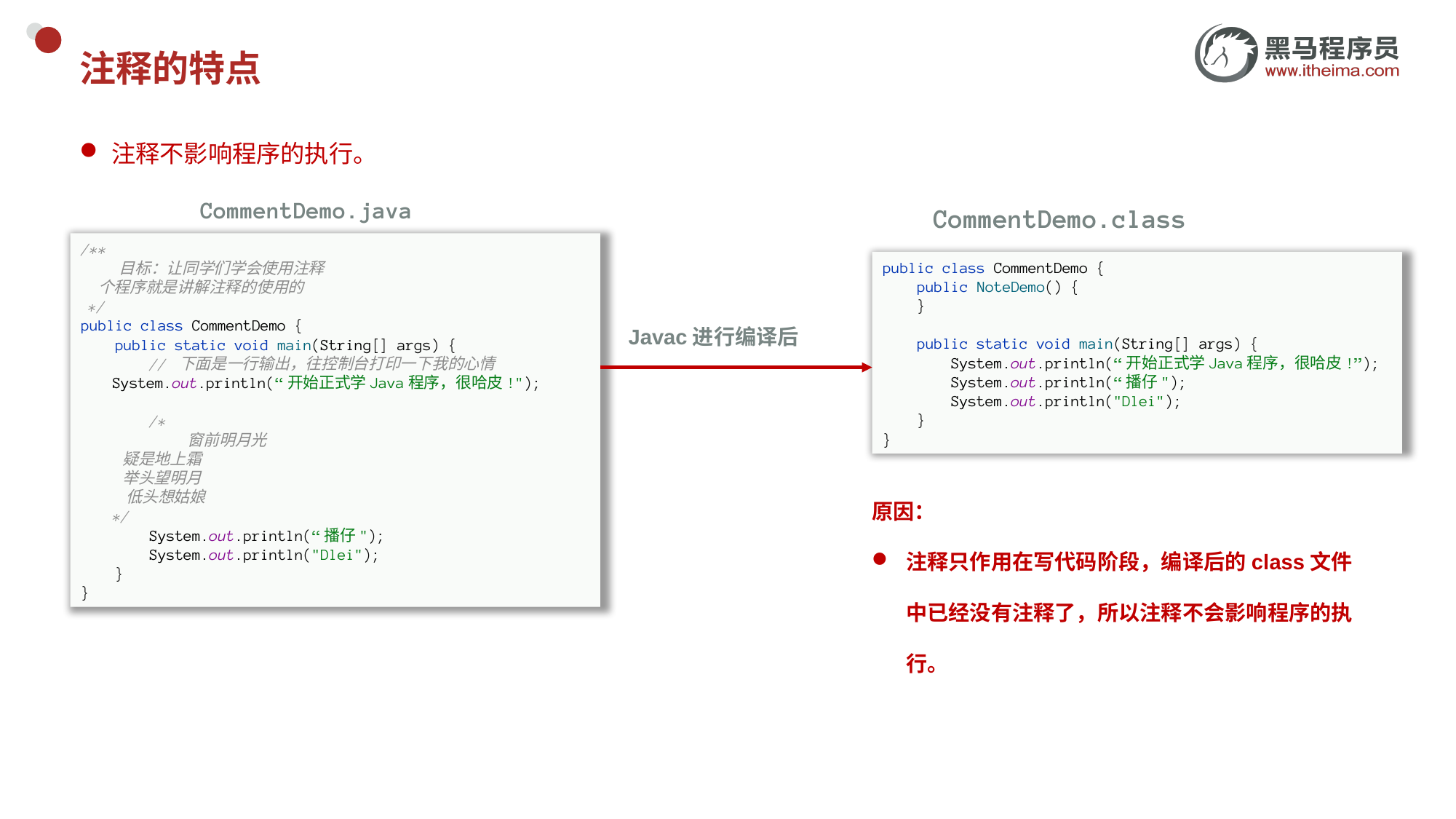

# 注释的特点
注释不影响程序的执行。
CommentDemo.java
CommentDemo.class
/**
    目标：让同学们学会使用注释
     个程序就是讲解注释的使用的
 */
public class CommentDemo {
    public static void main(String[] args) {
        // 下面是一行输出，往控制台打印一下我的心情
        System.out.println(“开始正式学Java程序，很哈皮!");
        /*
            窗前明月光
            疑是地上霜
            举头望明月
            低头想姑娘
        */
        System.out.println(“播仔");
        System.out.println("Dlei");
    }
}
public class CommentDemo {
    public NoteDemo() {
    }
    public static void main(String[] args) {
        System.out.println(“开始正式学Java程序，很哈皮!”);
        System.out.println(“播仔");
        System.out.println("Dlei");
    }
}
Javac进行编译后
原因：
注释只作用在写代码阶段，编译后的class文件中已经没有注释了，所以注释不会影响程序的执行。